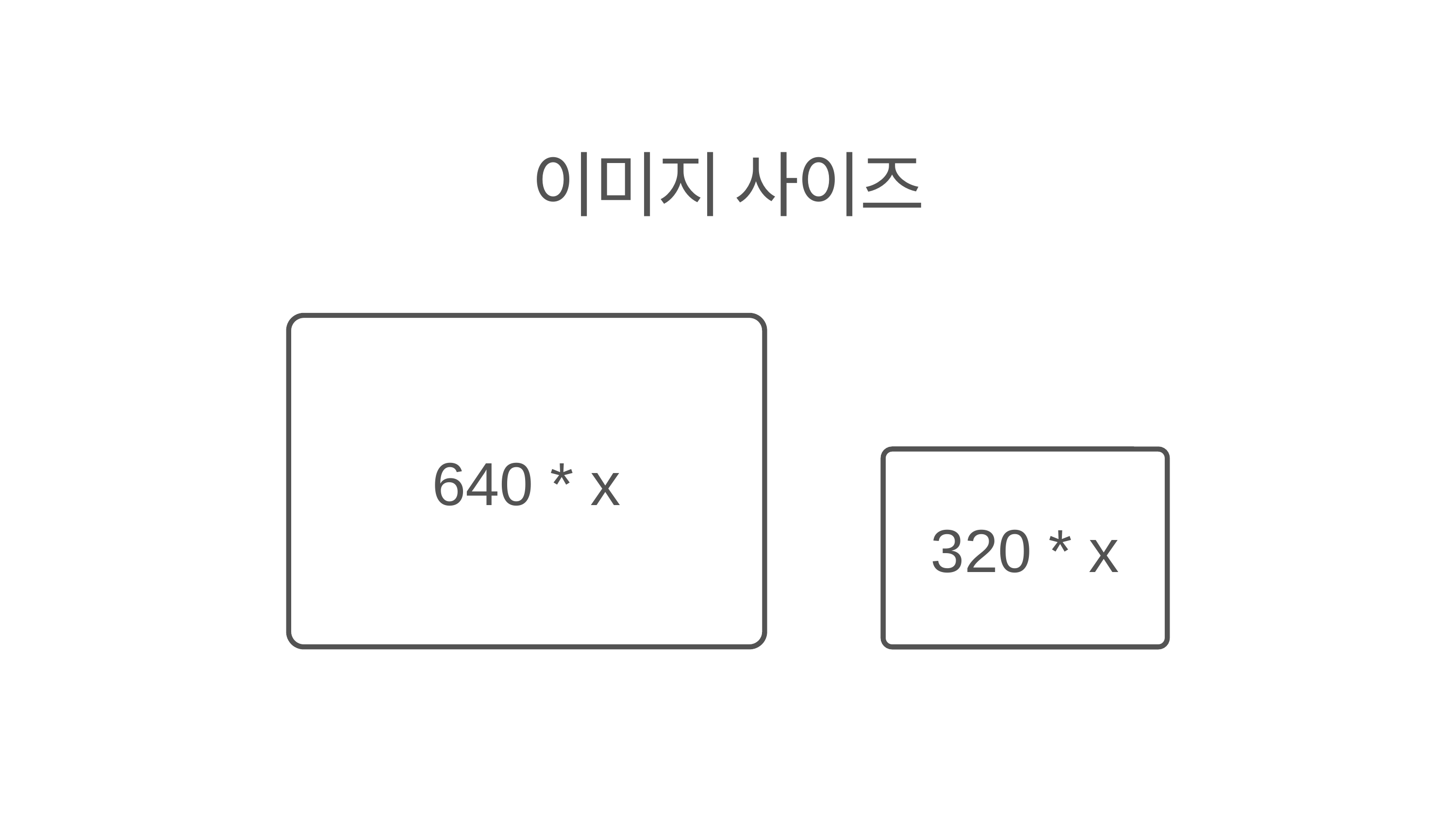

이미지 사이즈
640 * x
320 * x